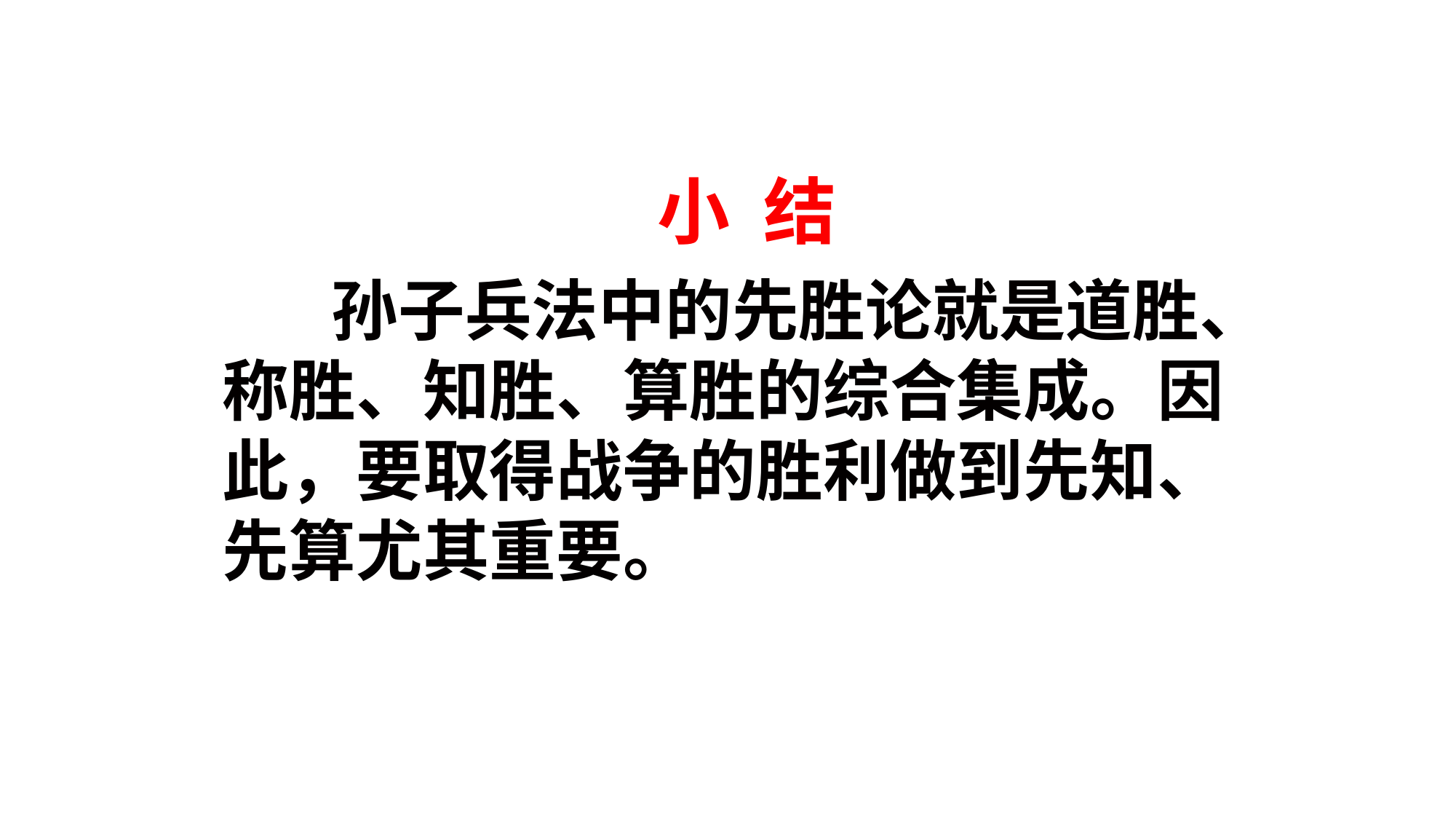

小  结
	孙子兵法中的先胜论就是道胜、称胜、知胜、算胜的综合集成。因此，要取得战争的胜利做到先知、先算尤其重要。